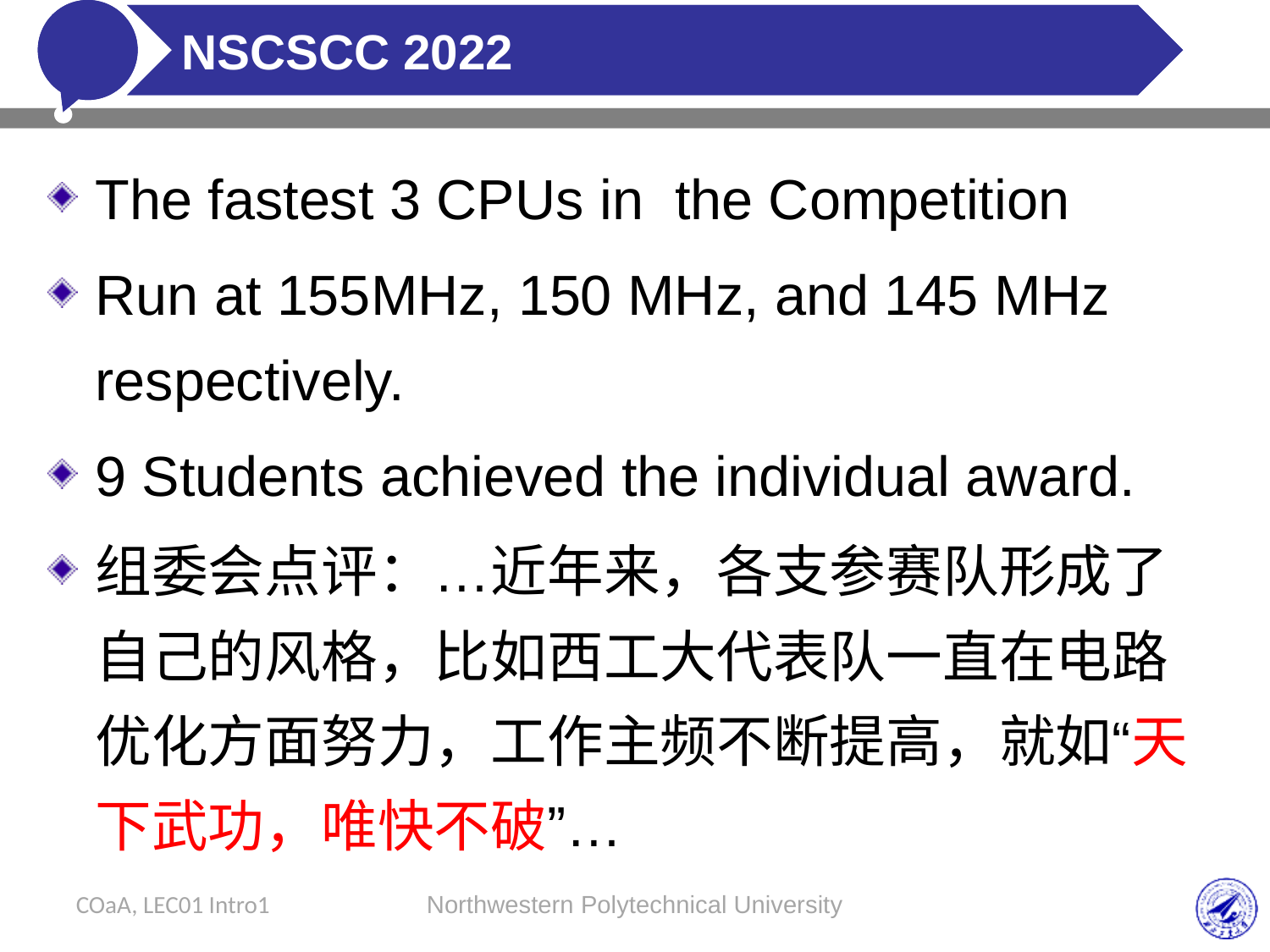

# NSCSCC 2022

The fastest 3 CPUs in  the Competition
Run at 155MHz, 150 MHz, and 145 MHz respectively.
9 Students achieved the individual award.
组委会点评：…近年来，各支参赛队形成了自己的风格，比如西工大代表队一直在电路优化方面努力，工作主频不断提高，就如“天下武功，唯快不破”…

COaA, LEC01 Intro1
Northwestern Polytechnical University
7